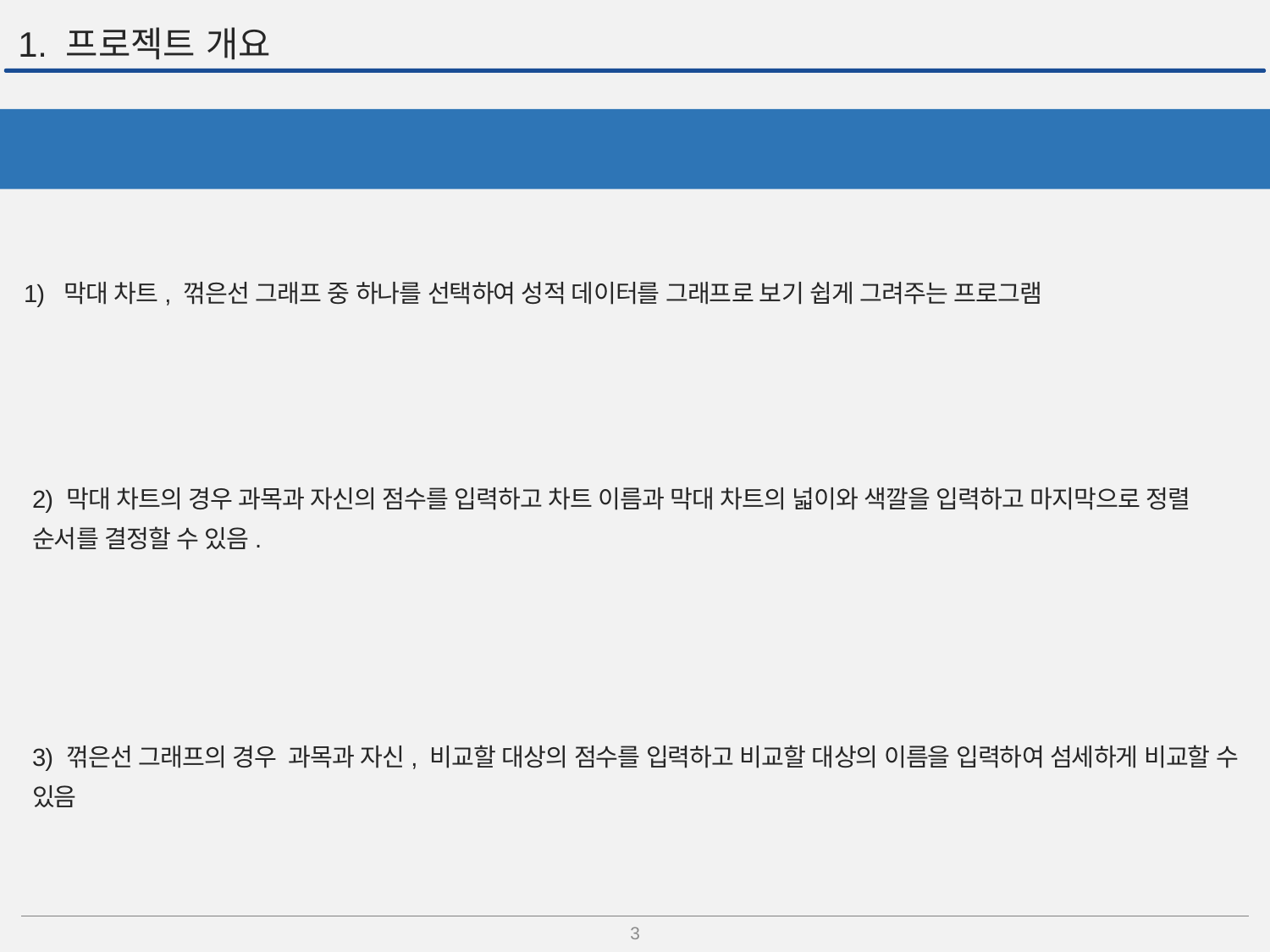

# 1. 프로젝트 개요

1)  막대 차트, 꺾은선 그래프 중 하나를 선택하여 성적 데이터를 그래프로 보기 쉽게 그려주는 프로그램
2) 막대 차트의 경우 과목과 자신의 점수를 입력하고 차트 이름과 막대 차트의 넓이와 색깔을 입력하고 마지막으로 정렬 순서를 결정할 수 있음.
3) 꺾은선 그래프의 경우  과목과 자신, 비교할 대상의 점수를 입력하고 비교할 대상의 이름을 입력하여 섬세하게 비교할 수 있음
3